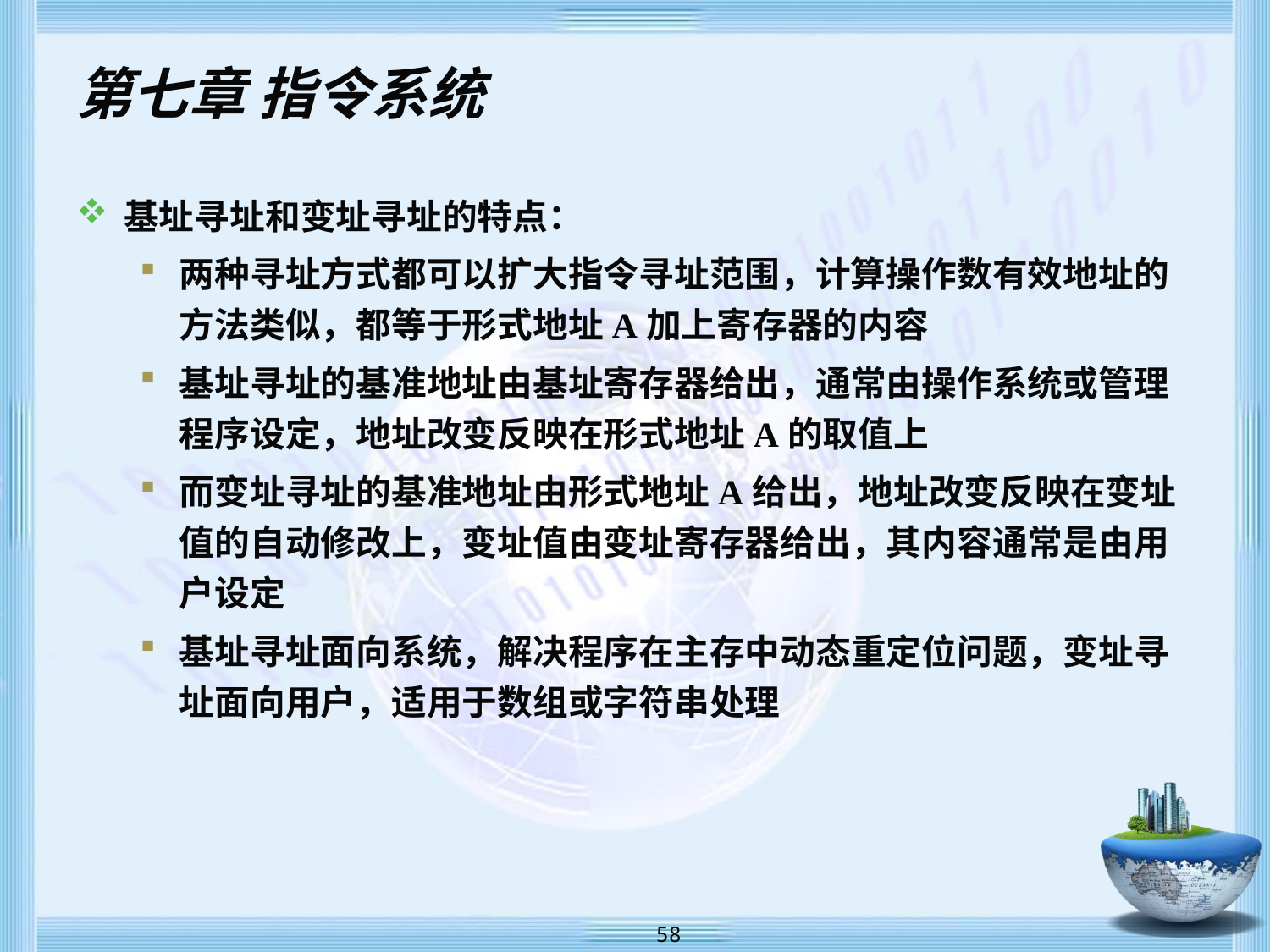

# 第七章 指令系统
基址寻址和变址寻址的特点：
两种寻址方式都可以扩大指令寻址范围，计算操作数有效地址的方法类似，都等于形式地址A加上寄存器的内容
基址寻址的基准地址由基址寄存器给出，通常由操作系统或管理程序设定，地址改变反映在形式地址A的取值上
而变址寻址的基准地址由形式地址A给出，地址改变反映在变址值的自动修改上，变址值由变址寄存器给出，其内容通常是由用户设定
基址寻址面向系统，解决程序在主存中动态重定位问题，变址寻址面向用户，适用于数组或字符串处理

    58